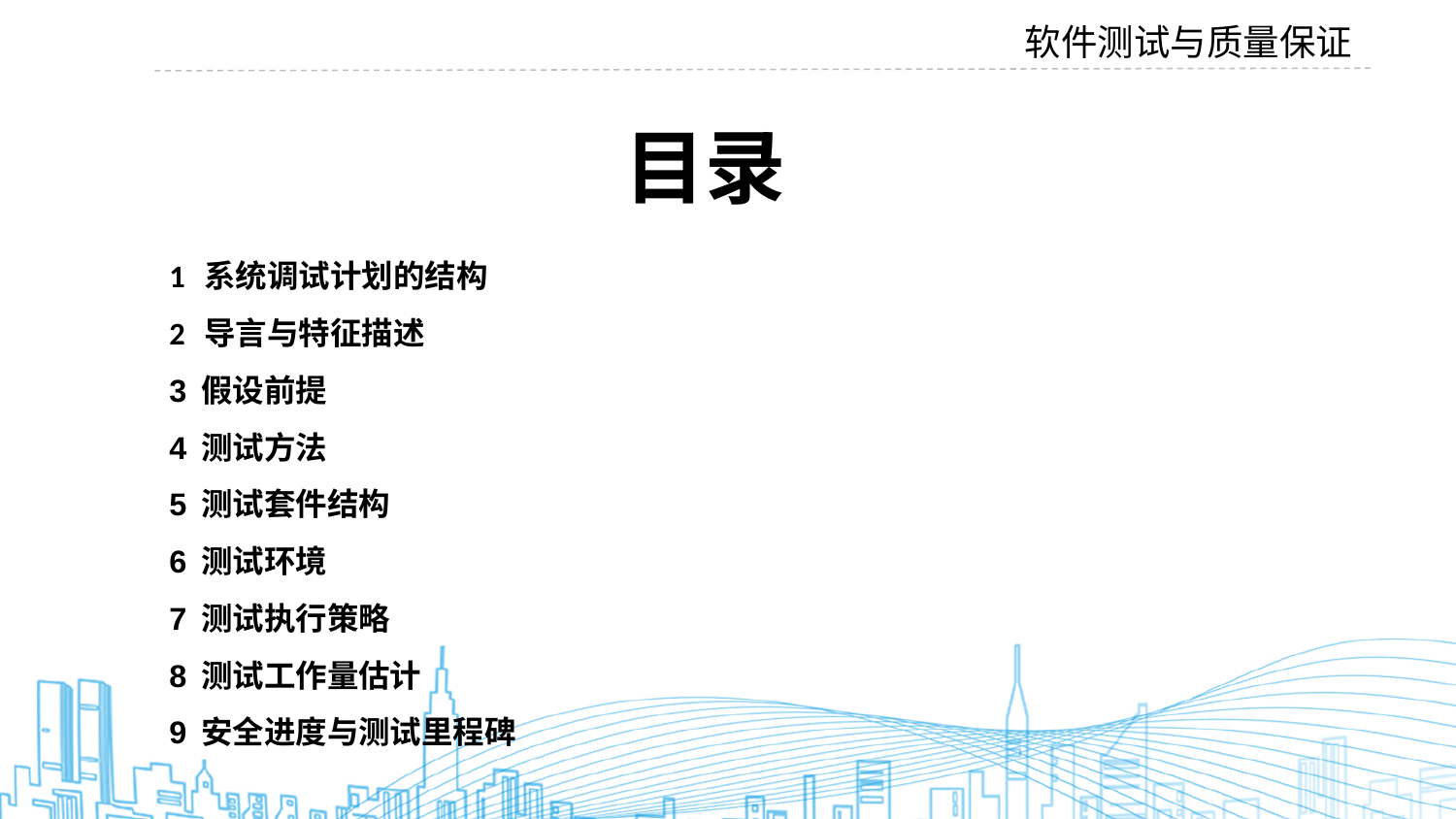

软件测试与质量保证
目录
1  系统调试计划的结构
2  导言与特征描述
3 假设前提
4 测试方法
5 测试套件结构
6 测试环境
7 测试执行策略
8 测试工作量估计
9 安全进度与测试里程碑